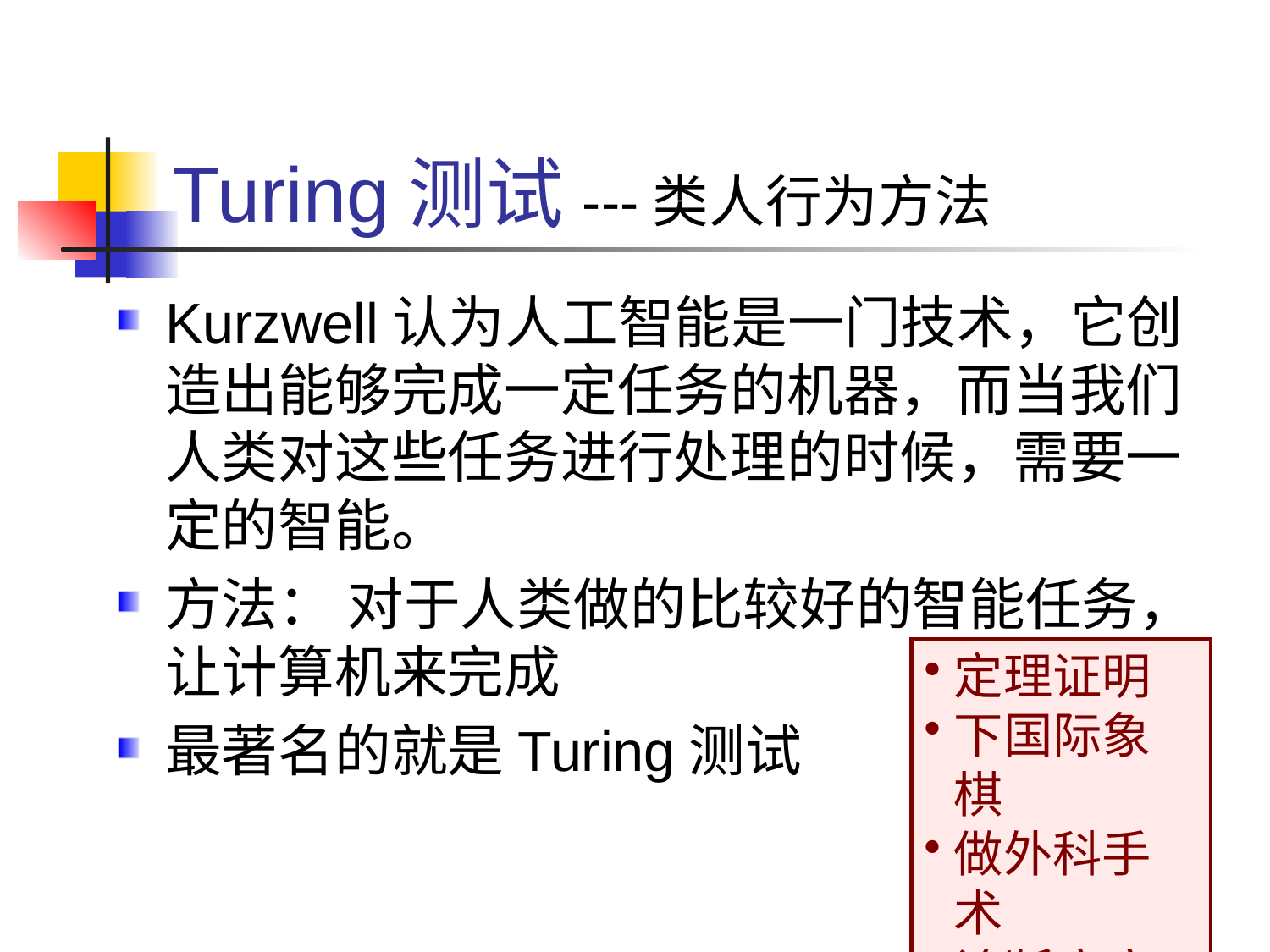

# Turing测试---类人行为方法
Kurzwell认为人工智能是一门技术，它创造出能够完成一定任务的机器，而当我们人类对这些任务进行处理的时候，需要一定的智能。
方法： 对于人类做的比较好的智能任务，让计算机来完成
最著名的就是Turing测试
定理证明
下国际象棋
做外科手术
诊断疾病
… …
135